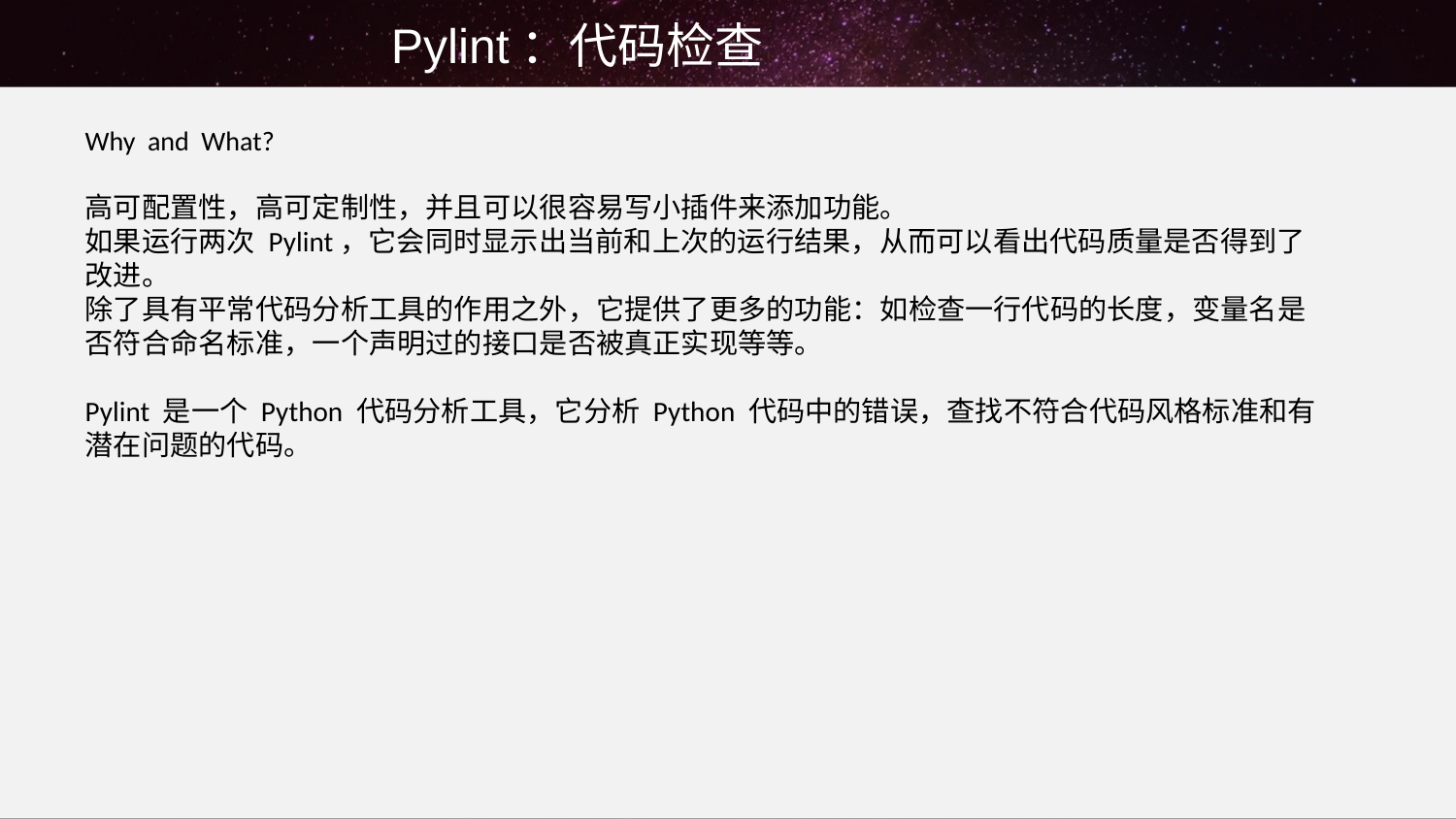

Pylint：代码检查
Why  and  What?

高可配置性，高可定制性，并且可以很容易写小插件来添加功能。
如果运行两次 Pylint，它会同时显示出当前和上次的运行结果，从而可以看出代码质量是否得到了改进。
除了具有平常代码分析工具的作用之外，它提供了更多的功能：如检查一行代码的长度，变量名是否符合命名标准，一个声明过的接口是否被真正实现等等。

Pylint 是一个 Python 代码分析工具，它分析 Python 代码中的错误，查找不符合代码风格标准和有潜在问题的代码。